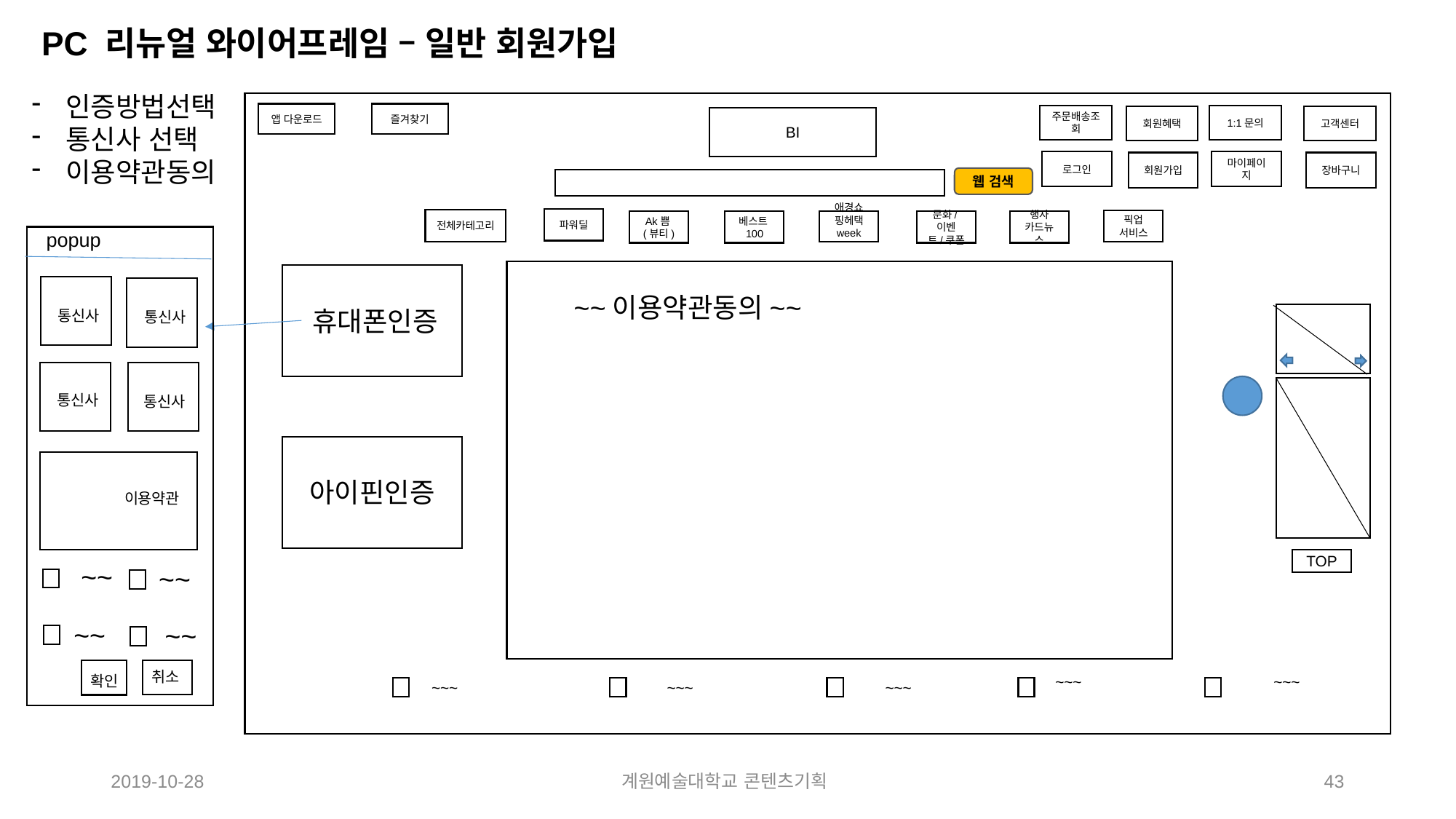

PC 리뉴얼 와이어프레임 – 일반 회원가입
인증방법선택
통신사 선택
이용약관동의

앱 다운로드
즐겨찾기
주문배송조회
1:1문의
회원혜택
고객센터
BI
로그인
마이페이지
회원가입
장바구니
웹 검색

파워딜
전체카테고리
픽업
서비스
Ak쁨(뷰티)
베스트100
애경쇼핑헤택 week

문화/이벤트/쿠폰
행사
카드뉴스
popup

~~이용약관동의~~
휴대폰인증
통신사
통신사

통신사
통신사

아이핀인증
이용약관
TOP
~~
~~

~~
~~

취소
확인
~~~
~~~
~~~
~~~
~~~

2019-10-28
계원예술대학교 콘텐츠기획
43